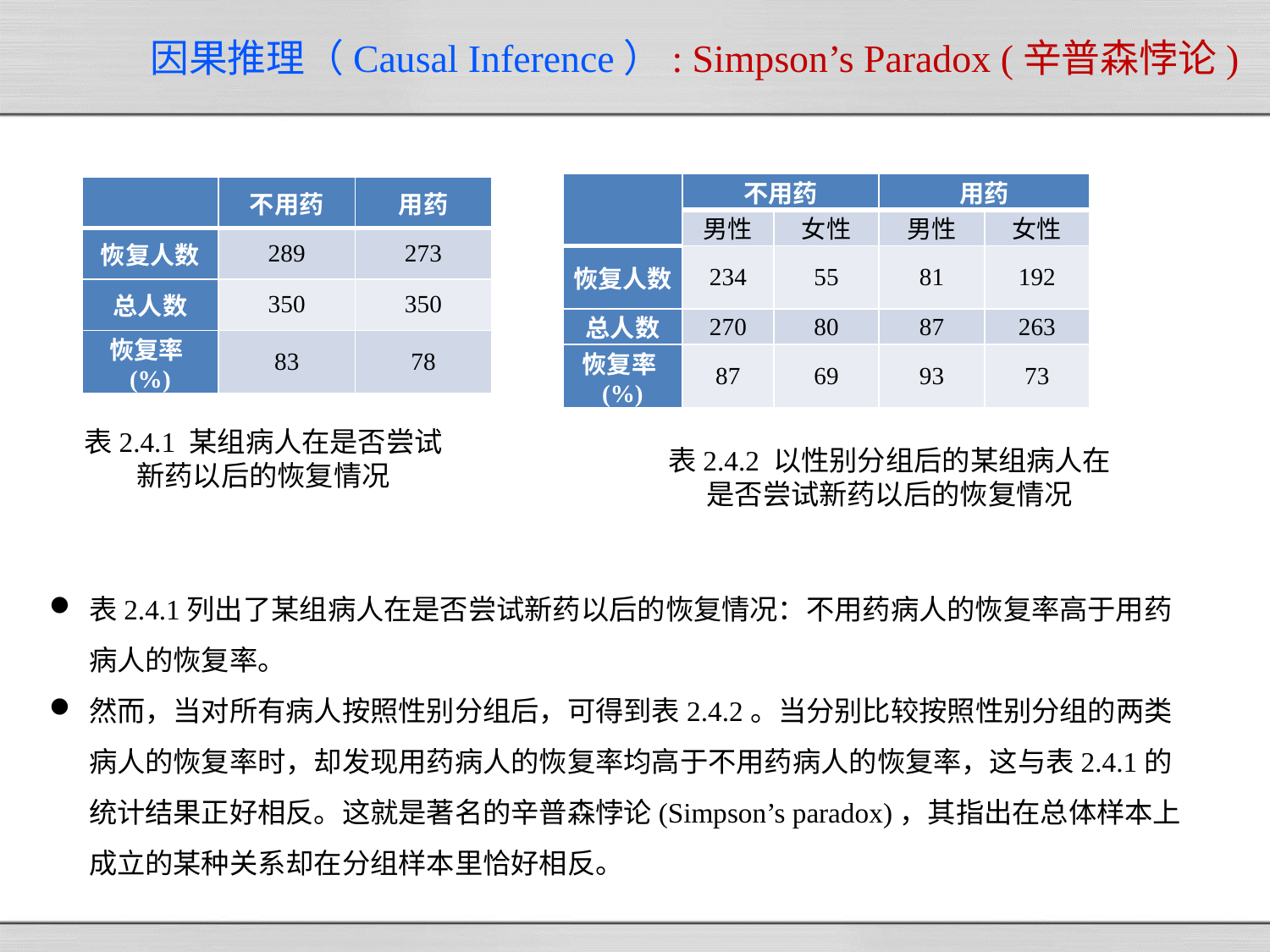

# 因果推理（Causal Inference）: Simpson’s Paradox (辛普森悖论)
|  | 不用药 |  | 用药 |  |
| --- | --- | --- | --- | --- |
|  | 男性 | 女性 | 男性 | 女性 |
| 恢复人数 | 234 | 55 | 81 | 192 |
| 总人数 | 270 | 80 | 87 | 263 |
| 恢复率(%) | 87 | 69 | 93 | 73 |
|  | 不用药 | 用药 |
| --- | --- | --- |
| 恢复人数 | 289 | 273 |
| 总人数 | 350 | 350 |
| 恢复率(%) | 83 | 78 |
表2.4.1 某组病人在是否尝试新药以后的恢复情况
表2.4.2 以性别分组后的某组病人在是否尝试新药以后的恢复情况
表2.4.1列出了某组病人在是否尝试新药以后的恢复情况：不用药病人的恢复率高于用药病人的恢复率。
然而，当对所有病人按照性别分组后，可得到表2.4.2。当分别比较按照性别分组的两类病人的恢复率时，却发现用药病人的恢复率均高于不用药病人的恢复率，这与表2.4.1的统计结果正好相反。这就是著名的辛普森悖论(Simpson’s paradox)，其指出在总体样本上成立的某种关系却在分组样本里恰好相反。